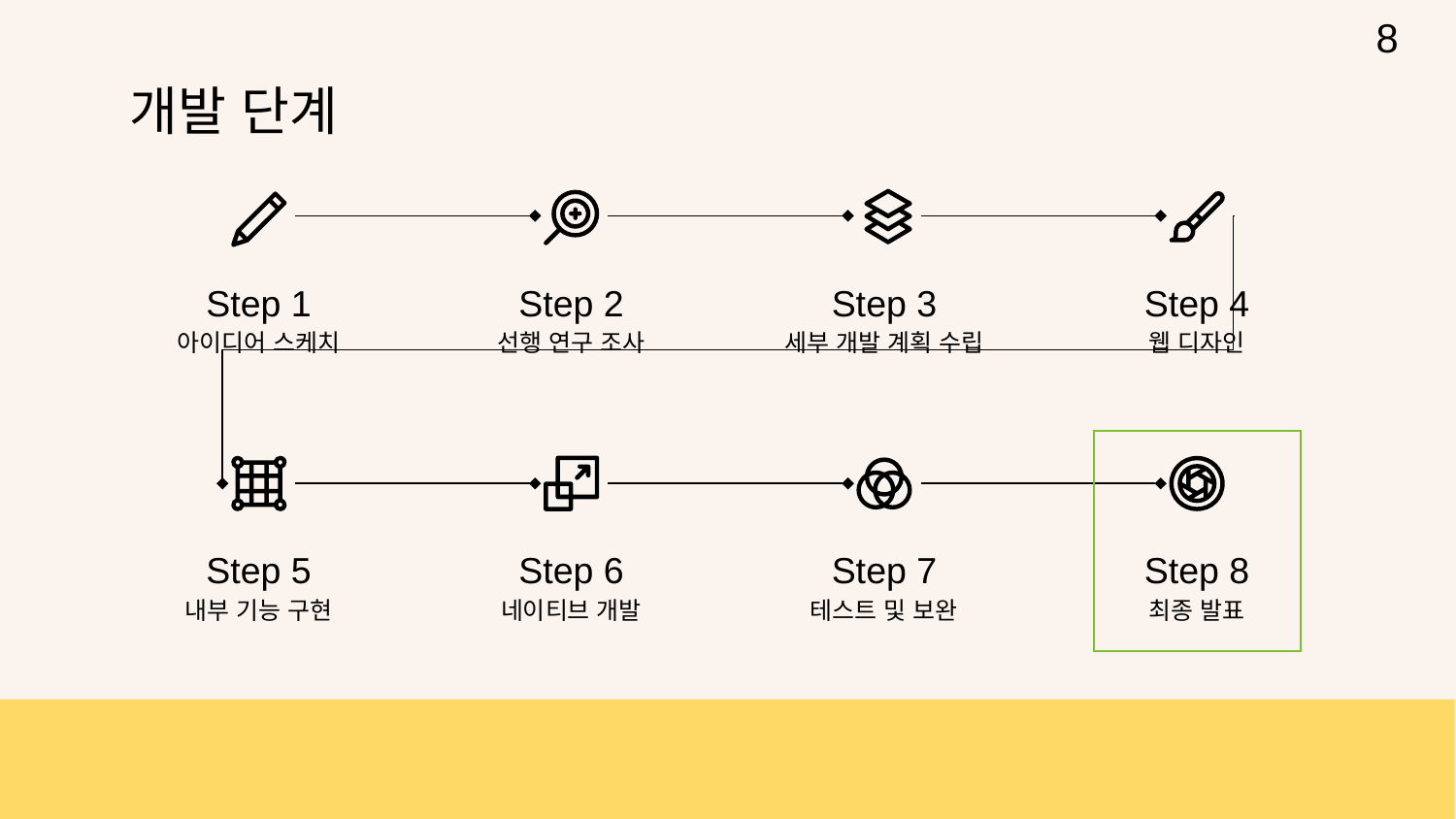

8
# 개발 단계

Step 1
Step 2
Step 3
Step 4
아이디어 스케치
세부 개발 계획 수립
웹 디자인
선행 연구 조사

Step 5
Step 6
Step 7
Step 8
내부 기능 구현
테스트 및 보완
최종 발표
네이티브 개발